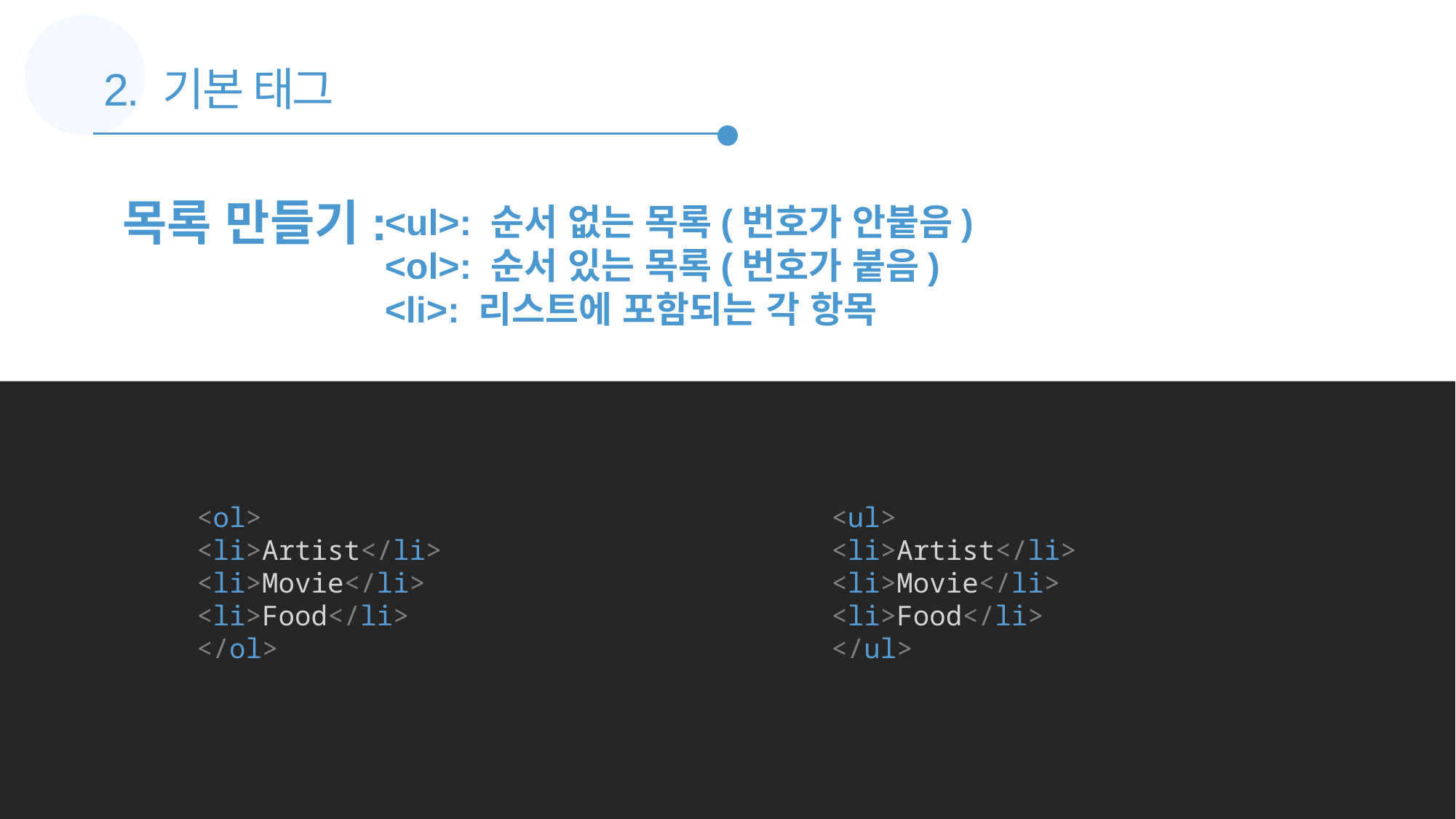

2. 기본 태그

목록 만들기:
<ul>: 순서 없는 목록(번호가 안붙음)
<ol>: 순서 있는 목록(번호가 붙음)
<li>: 리스트에 포함되는 각 항목

<ol>
<li>Artist</li>
<li>Movie</li>
<li>Food</li>
</ol>
<ul>
<li>Artist</li>
<li>Movie</li>
<li>Food</li>
</ul>
<ul>
<li>Artist</li>
<li>Movie</li>
<li>Food</li>
</ul>

<ol>
<li>Artist</li>
<li>Movie</li>
<li>Food</li>
</ol>